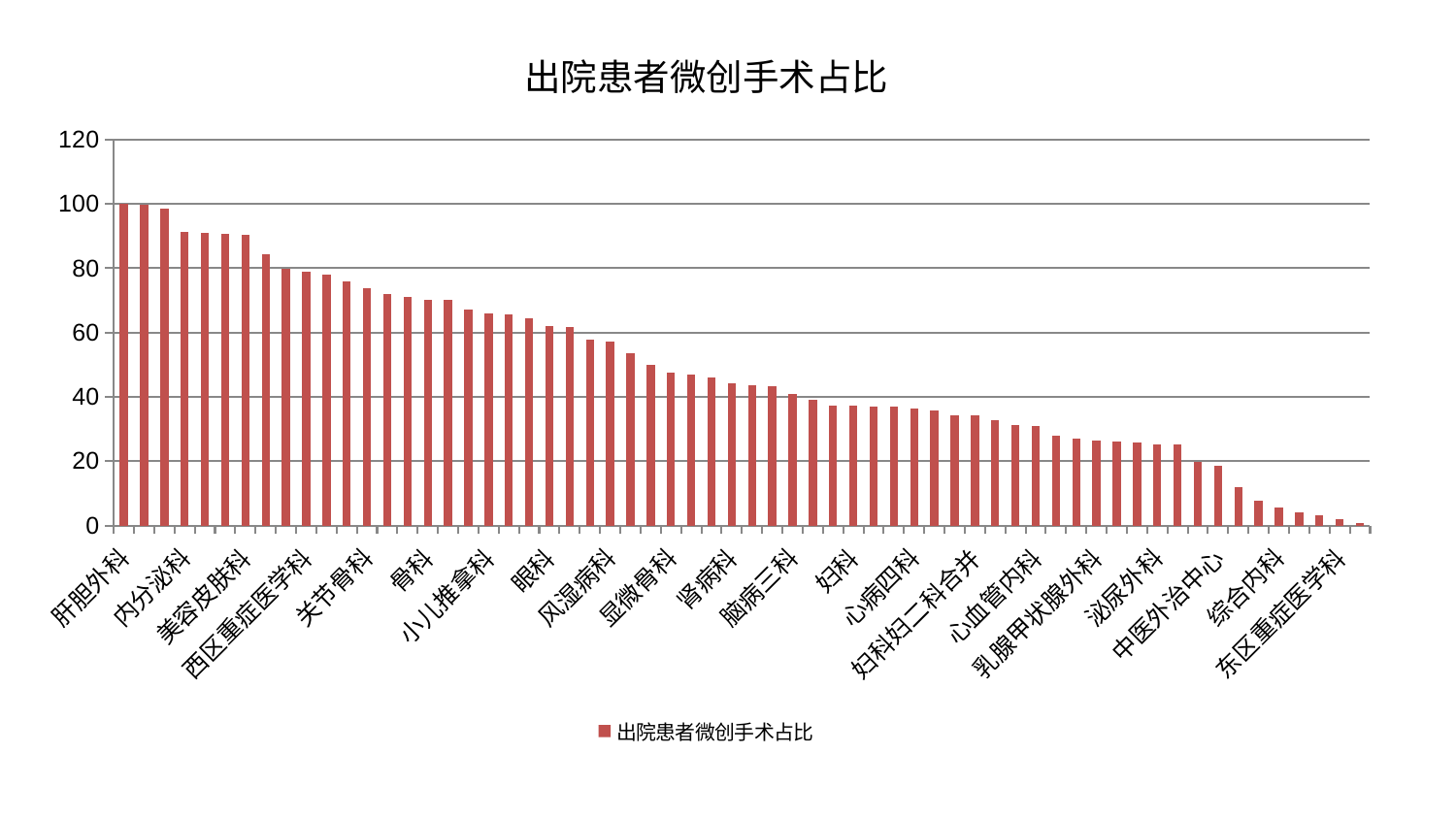

### Chart: 出院患者微创手术占比

| Category | 出院患者微创手术占比 |
|---|---|
| 肝胆外科 | 100.0 |
| 东区肾病科 | 99.82100077696616 |
| 治未病中心 | 98.56108005419696 |
| 内分泌科 | 91.28989386576947 |
| 男科 | 90.98603897188099 |
| 神经外科 | 90.67642347624563 |
| 美容皮肤科 | 90.49481918631847 |
| 创伤骨科 | 84.29234251448496 |
| 身心医学科 | 79.86901343088893 |
| 西区重症医学科 | 78.8236758247933 |
| 消化内科 | 78.0087363765203 |
| 儿科 | 75.97346240382657 |
| 关节骨科 | 73.84946298471651 |
| 脑病二科 | 71.88595219570628 |
| 医院 | 71.05671117154272 |
| 骨科 | 70.31591849105143 |
| 耳鼻喉科 | 70.2076073409506 |
| 微创骨科 | 67.20734414969006 |
| 小儿推拿科 | 65.89903333767927 |
| 康复科 | 65.52602236870234 |
| 针灸科 | 64.5808347174101 |
| 眼科 | 62.100814889481114 |
| 口腔科 | 61.77881252938706 |
| 中医经典科 | 57.69188321975168 |
| 风湿病科 | 57.294464604680776 |
| 运动损伤骨科 | 53.6258502978224 |
| 皮肤科 | 50.024837087086254 |
| 显微骨科 | 47.467333728909814 |
| 心病三科 | 47.05739495551313 |
| 心病二科 | 45.980160738069884 |
| 肾病科 | 44.31231181918288 |
| 心病一科 | 43.64822548351317 |
| 肝病科 | 43.45275059547729 |
| 脑病三科 | 40.90995366755446 |
| 血液科 | 38.95314614537144 |
| 小儿骨科 | 37.27523314663131 |
| 妇科 | 37.14563753898923 |
| 肾脏内科 | 37.10661280090066 |
| 肛肠科 | 36.85049510507866 |
| 心病四科 | 36.25916774236085 |
| 重症医学科 | 35.67243581766408 |
| 脾胃病科 | 34.34377297726353 |
| 妇科妇二科合并 | 34.31291561440989 |
| 妇二科 | 32.81208862706736 |
| 脊柱骨科 | 31.22225043684429 |
| 心血管内科 | 30.921863642902633 |
| 肿瘤内科 | 27.843446849891823 |
| 产科 | 26.88198735042595 |
| 乳腺甲状腺外科 | 26.28694078923112 |
| 老年医学科 | 26.21018818604461 |
| 呼吸内科 | 25.935069250767608 |
| 泌尿外科 | 25.3004719917954 |
| 普通外科 | 25.20265198037542 |
| 神经内科 | 19.635314398601334 |
| 中医外治中心 | 18.50541467227282 |
| 胸外科 | 11.889983168785133 |
| 推拿科 | 7.79542984778269 |
| 综合内科 | 5.610264474199408 |
| 脑病一科 | 4.178503021039904 |
| 周围血管科 | 3.2765291388282125 |
| 东区重症医学科 | 2.1040669810587875 |
| 脾胃科消化科合并 | 0.8625229595344507 |
168